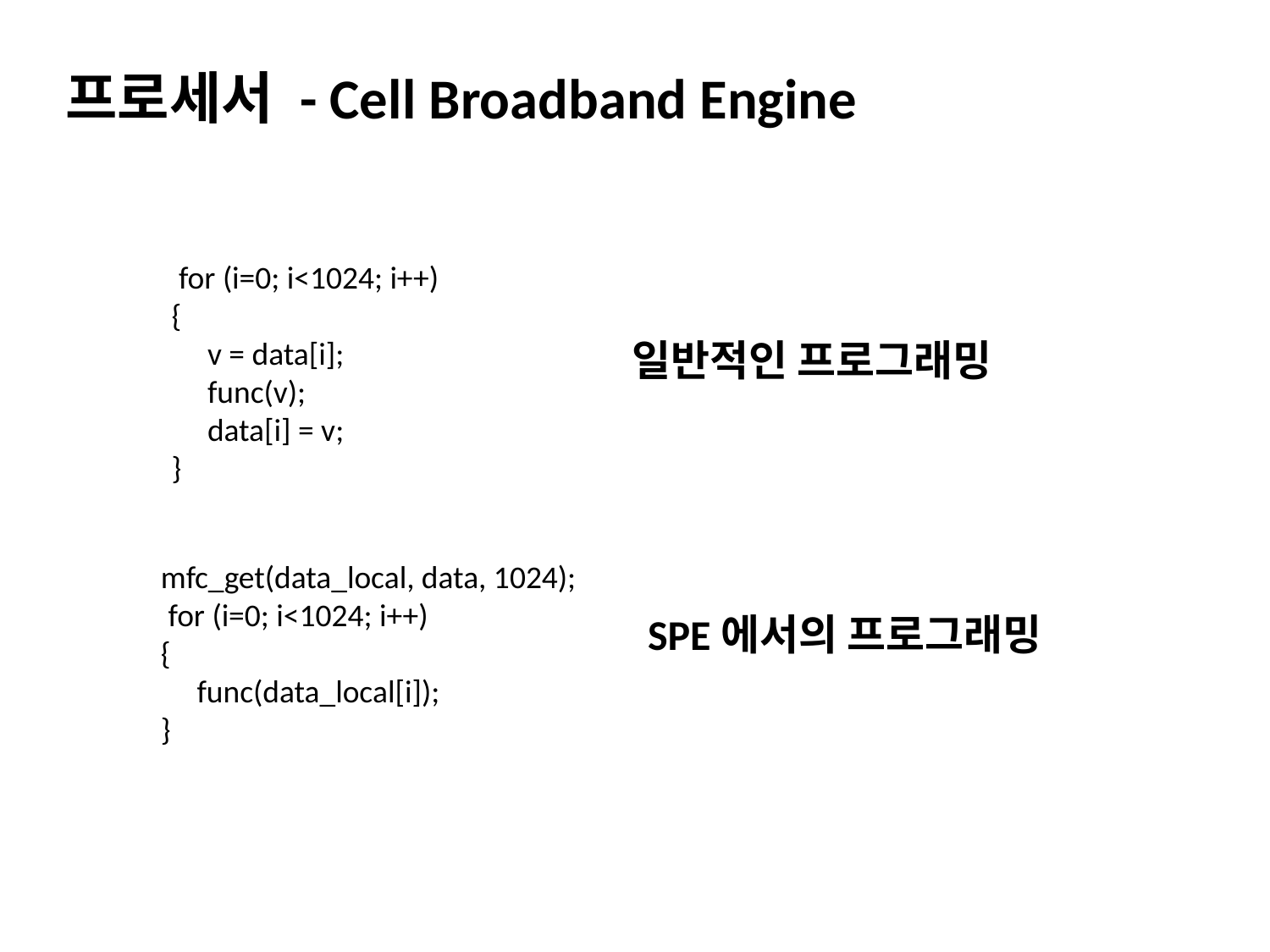

프로세서 - Cell Broadband Engine
 for (i=0; i<1024; i++)
{
     v = data[i];
     func(v);
     data[i] = v;
}
일반적인 프로그래밍
mfc_get(data_local, data, 1024);
 for (i=0; i<1024; i++)
{
     func(data_local[i]);
}
SPE에서의 프로그래밍